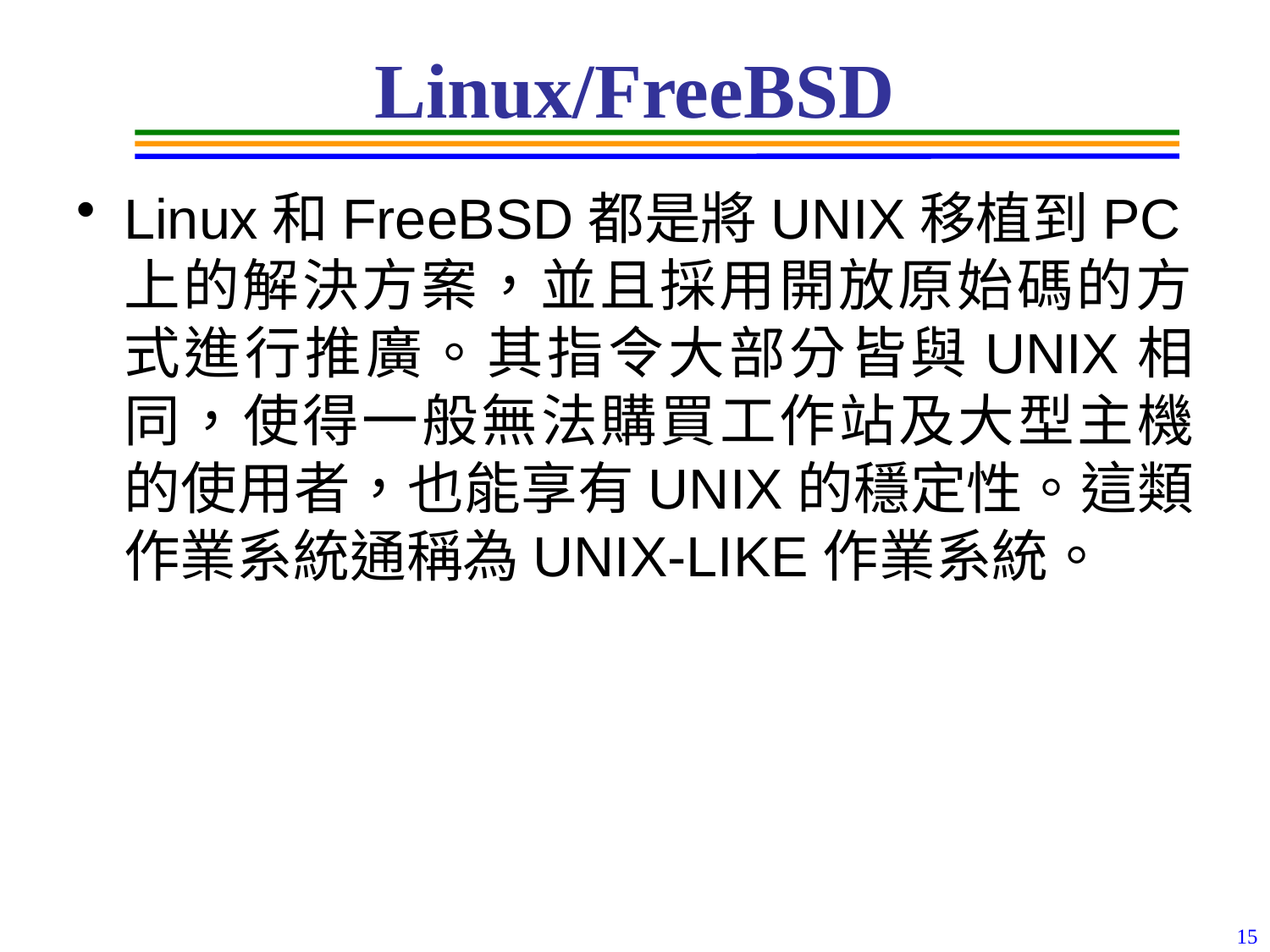

# Linux/FreeBSD
Linux和FreeBSD都是將UNIX移植到PC上的解決方案，並且採用開放原始碼的方式進行推廣。其指令大部分皆與UNIX相同，使得一般無法購買工作站及大型主機的使用者，也能享有UNIX的穩定性。這類作業系統通稱為UNIX-LIKE作業系統。

15